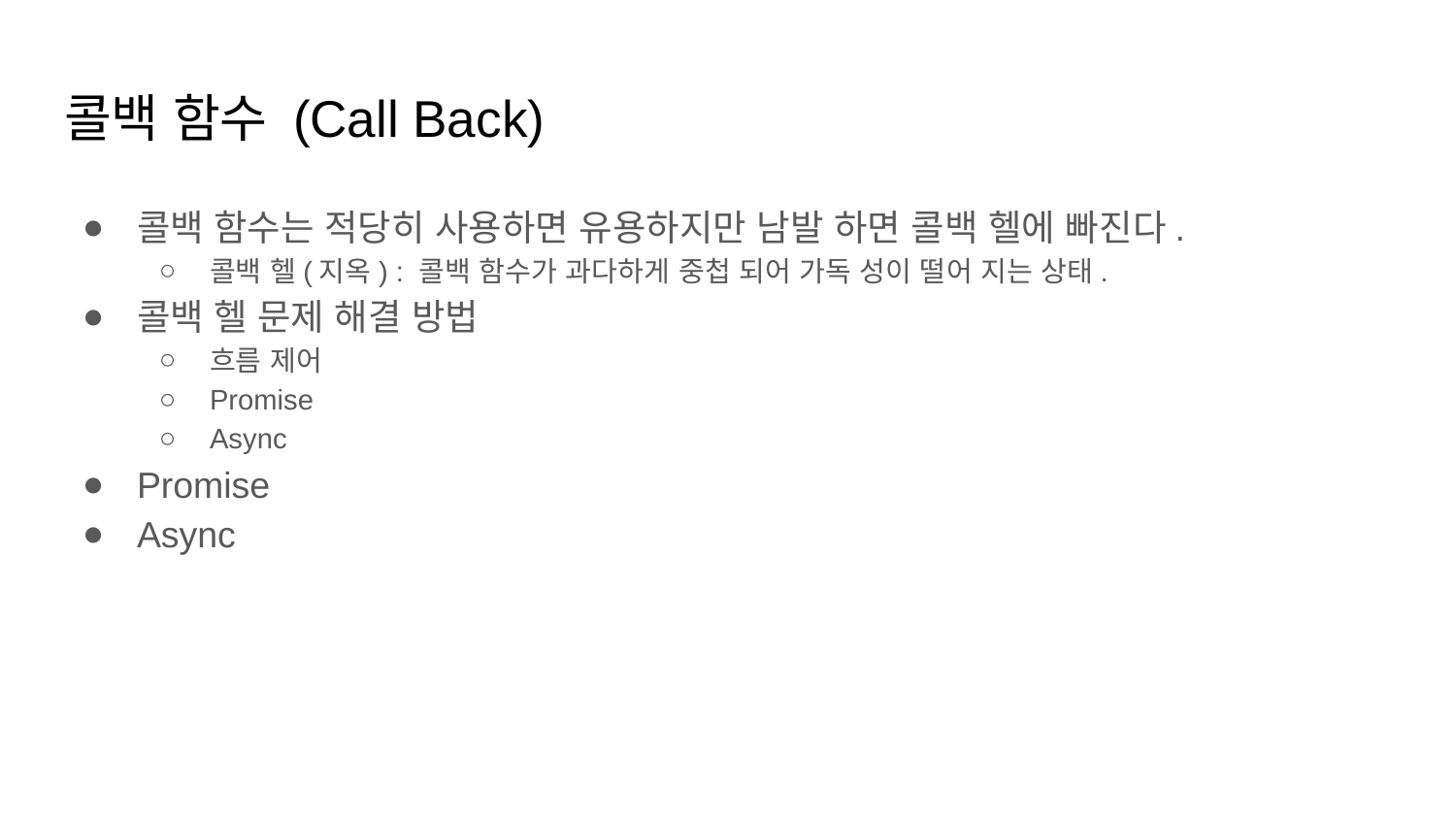

# 콜백 함수 (Call Back)
콜백 함수는 적당히 사용하면 유용하지만 남발 하면 콜백 헬에 빠진다.
콜백 헬(지옥) : 콜백 함수가 과다하게 중첩 되어 가독 성이 떨어 지는 상태.
콜백 헬 문제 해결 방법
흐름 제어
Promise
Async
Promise
Async